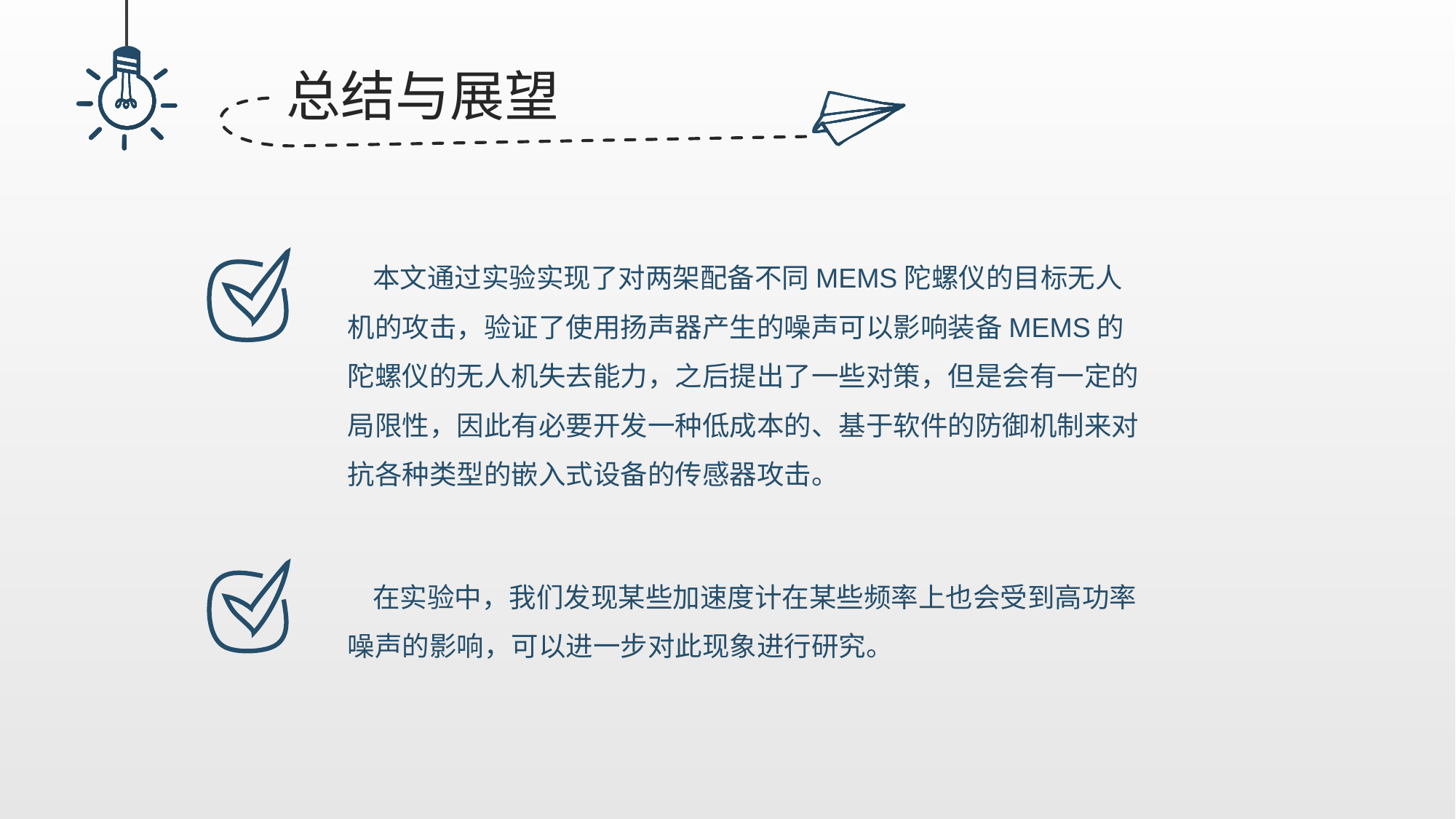

总结与展望

   本文通过实验实现了对两架配备不同MEMS陀螺仪的目标无人机的攻击，验证了使用扬声器产生的噪声可以影响装备MEMS的陀螺仪的无人机失去能力，之后提出了一些对策，但是会有一定的局限性，因此有必要开发一种低成本的、基于软件的防御机制来对抗各种类型的嵌入式设备的传感器攻击。

   在实验中，我们发现某些加速度计在某些频率上也会受到高功率噪声的影响，可以进一步对此现象进行研究。